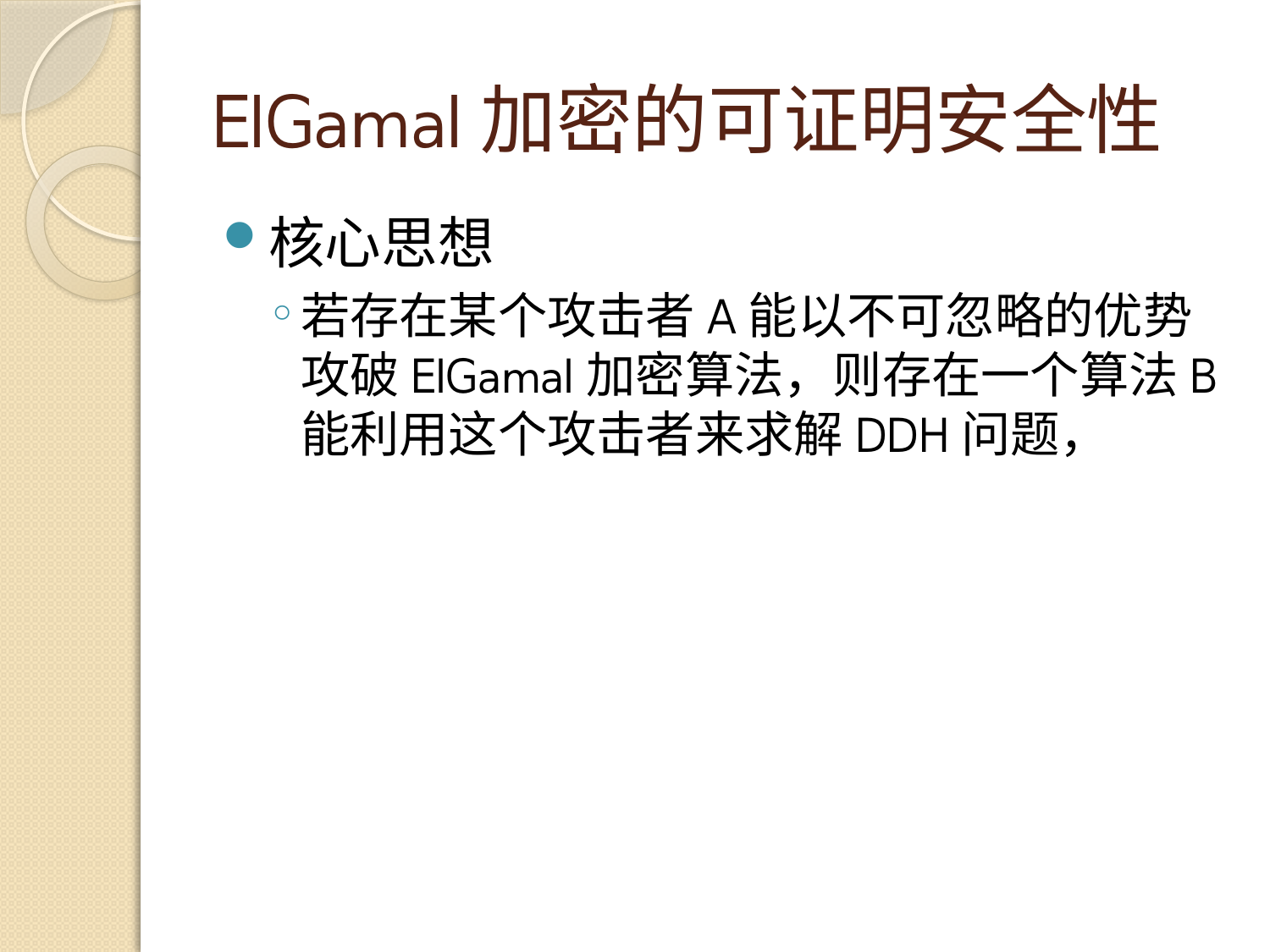

# ElGamal加密的可证明安全性
核心思想
若存在某个攻击者A能以不可忽略的优势攻破ElGamal加密算法，则存在一个算法B能利用这个攻击者来求解DDH问题，